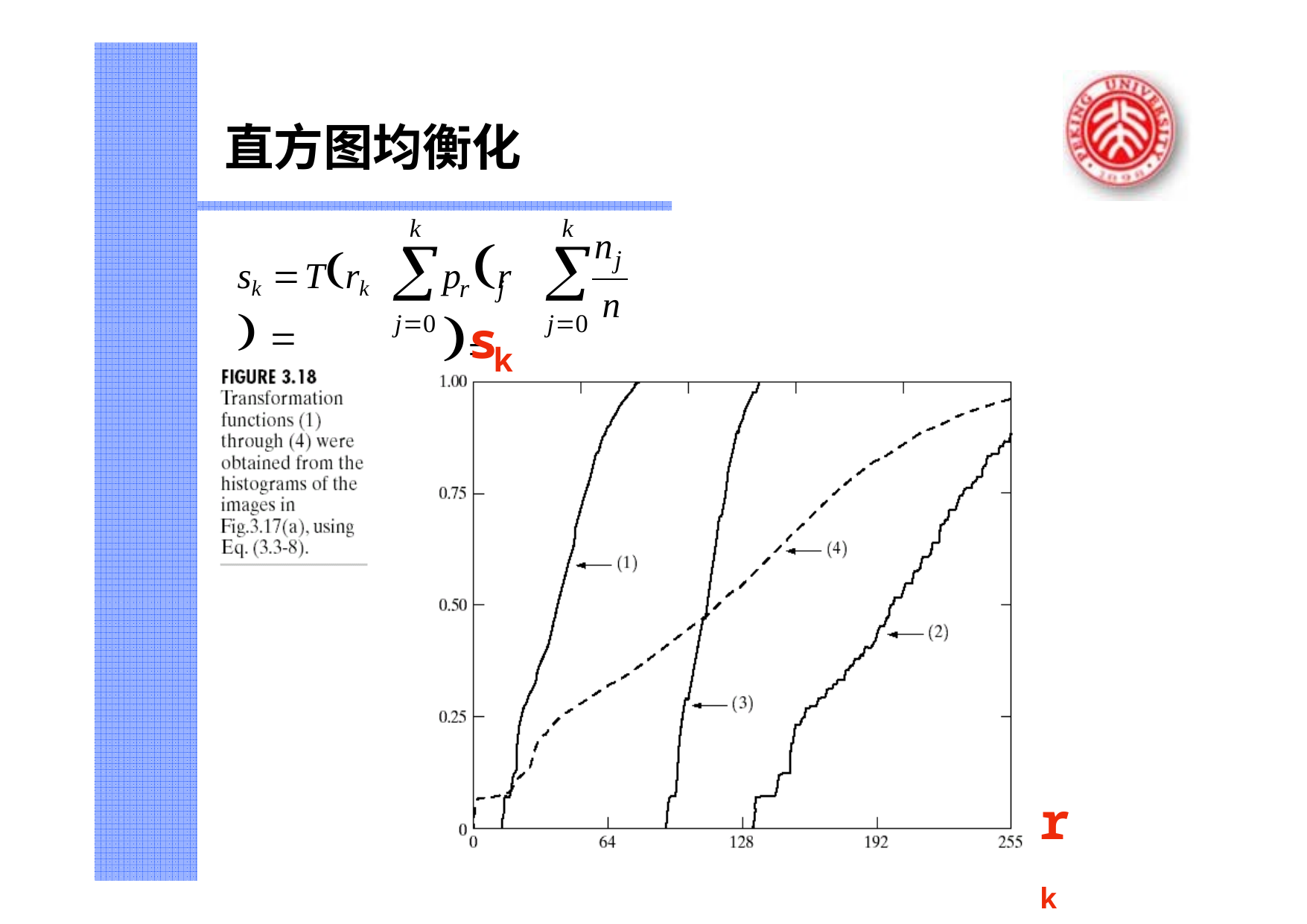

直方图均衡化
k
∑
j=0
k
∑
j=0
n
p (r )=
sk  =T(rk ) =
j
r	j

n
s
k

rk